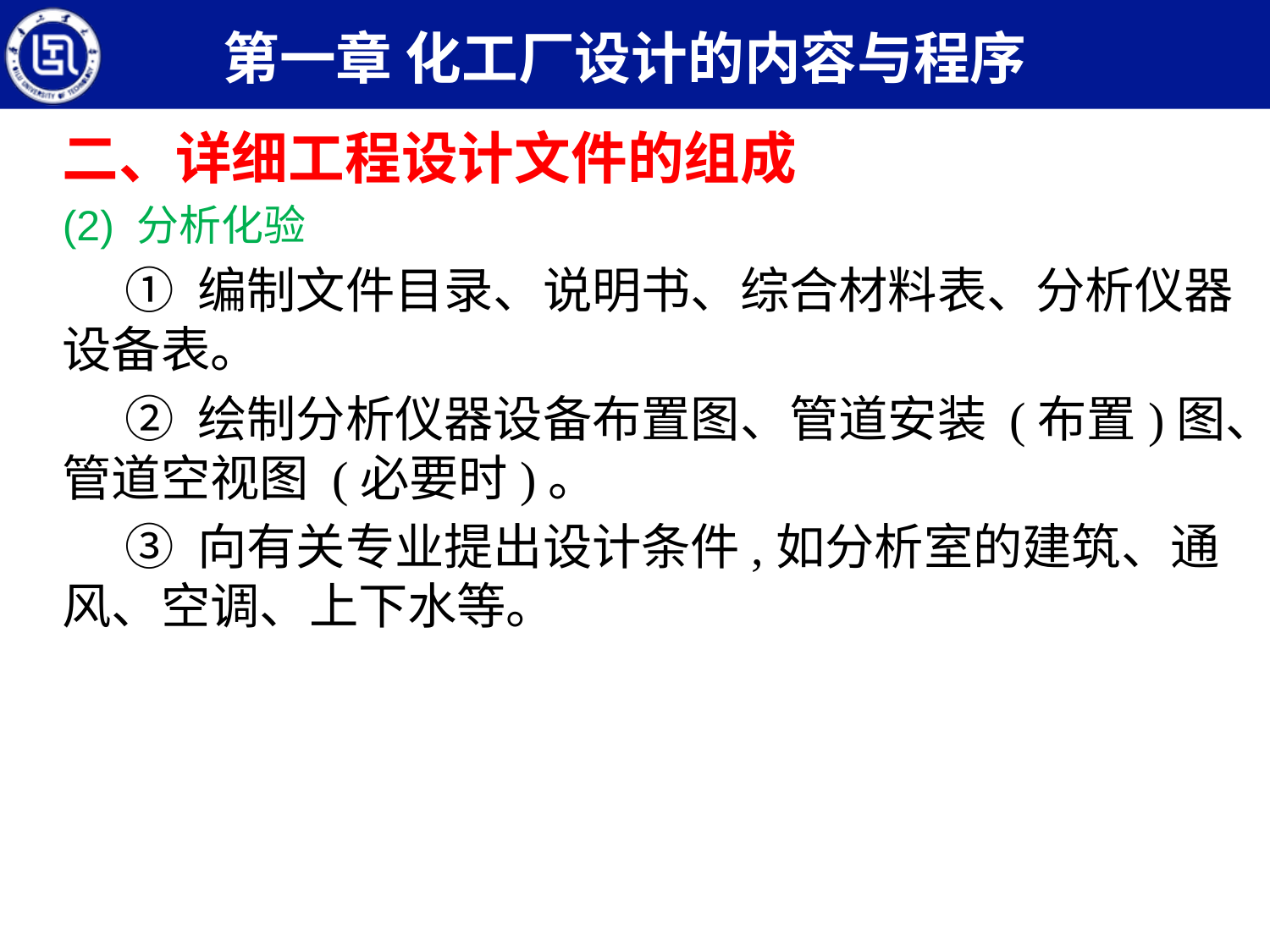

第一章 化工厂设计的内容与程序
二、详细工程设计文件的组成
(2) 分析化验
① 编制文件目录、说明书、综合材料表、分析仪器设备表。
② 绘制分析仪器设备布置图、管道安装 (布置)图、管道空视图 (必要时)。
③ 向有关专业提出设计条件,如分析室的建筑、通风、空调、上下水等。